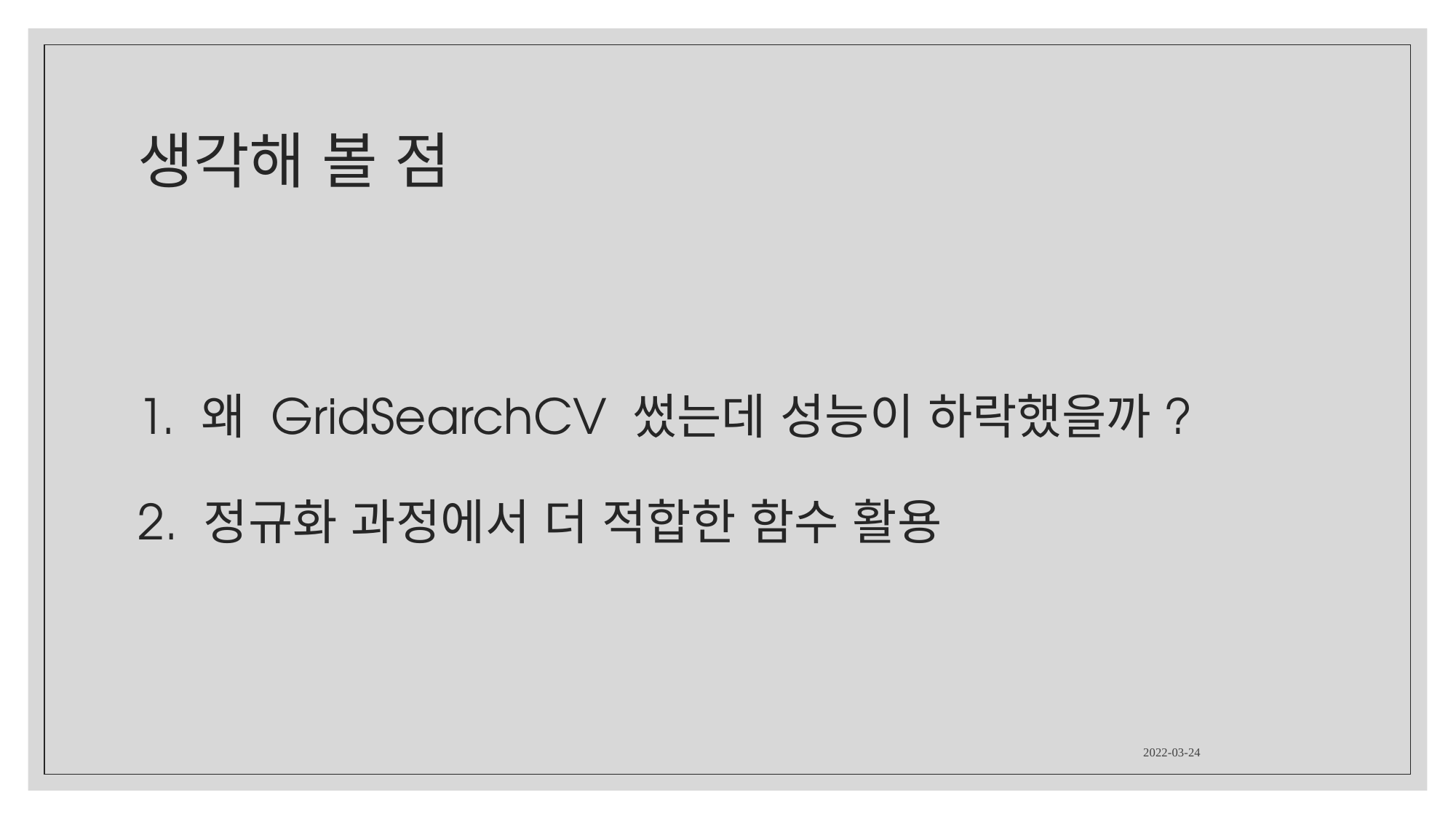

# 생각해 볼 점 1. 왜 GridSearchCV 썼는데 성능이 하락했을까? 2. 정규화 과정에서 더 적합한 함수 활용
2022-03-24